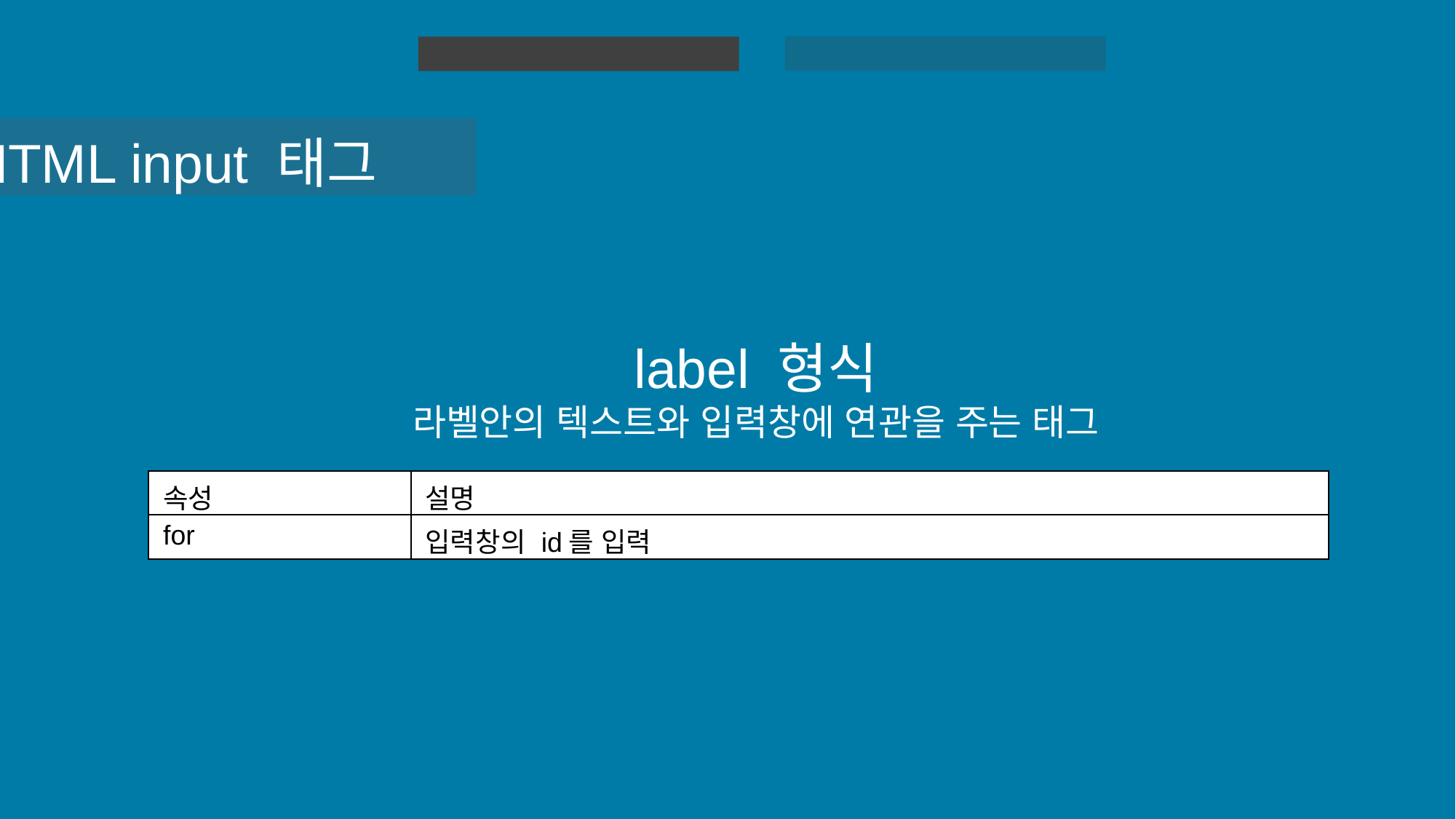

HTML 실습
HTML

HTML input 태그
label 형식
라벨안의 텍스트와 입력창에 연관을 주는 태그
| 속성 | 설명 |
| --- | --- |
| for | 입력창의 id를 입력 |